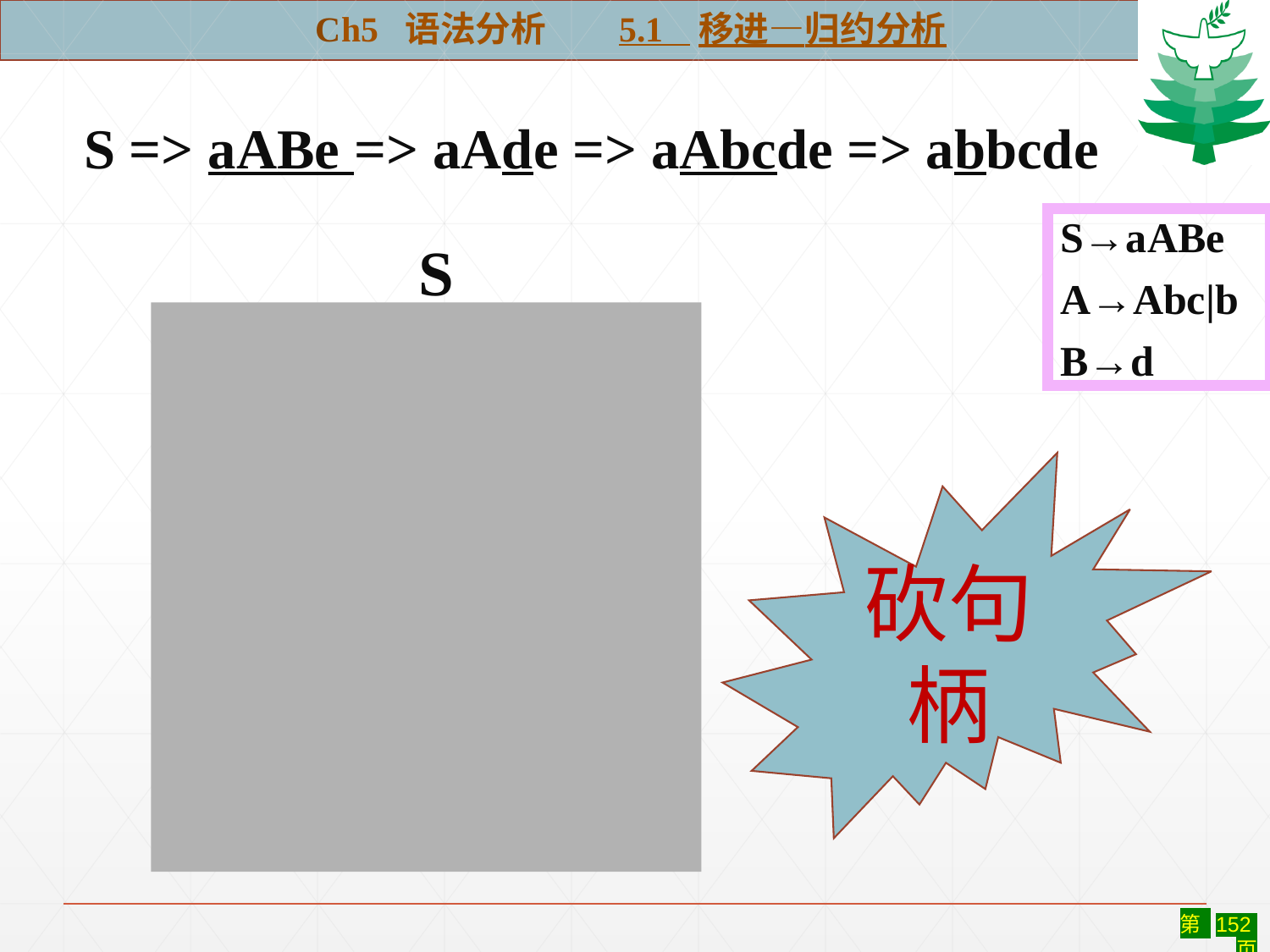

Ch5  语法分析        5.1   移进—归约分析
S => aABe => aAde => aAbcde => abbcde
S→aABe
A→Abc|b
B→d
S

 A
B
砍句柄

A

a    b    b    c    d    e